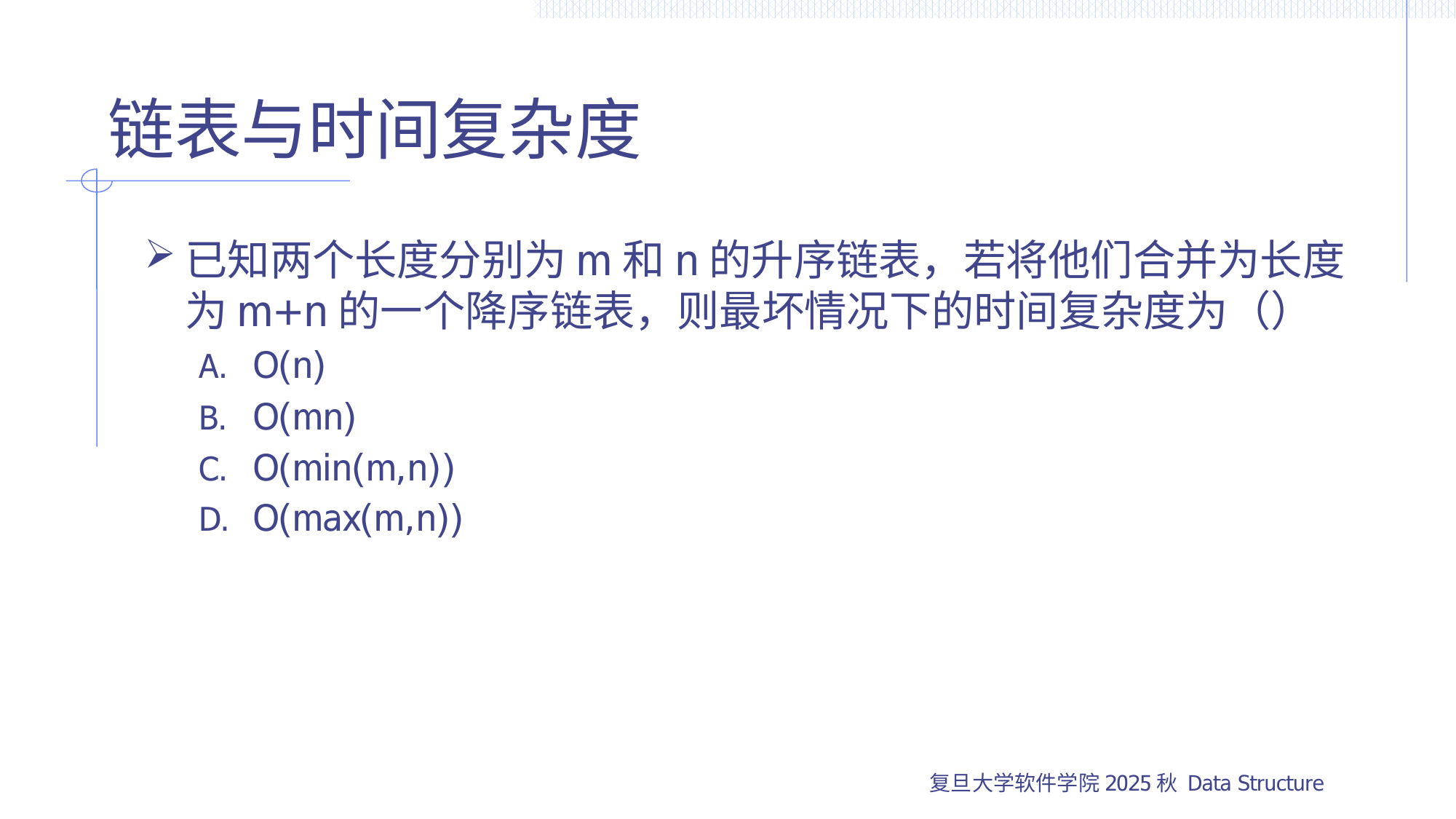

# 链表与时间复杂度
已知两个长度分别为m和n的升序链表，若将他们合并为长度为m+n的一个降序链表，则最坏情况下的时间复杂度为（）
O(n)
O(mn)
O(min(m,n))
O(max(m,n))